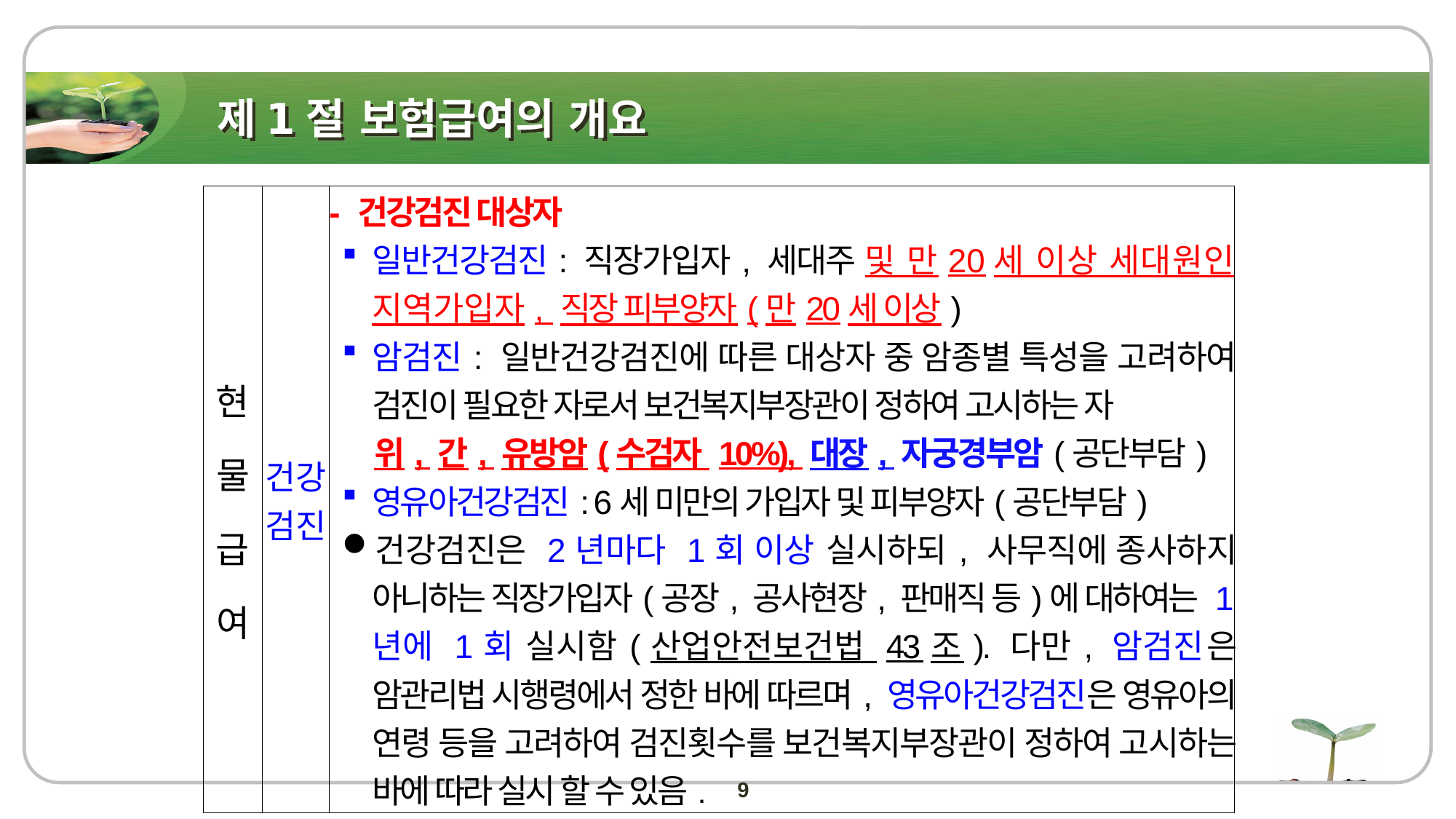

# 제1절 보험급여의 개요
| 현물 급여 | 건강 검진 | - 건강검진 대상자 일반건강검진: 직장가입자, 세대주 및 만20세 이상 세대원인 지역가입자, 직장 피부양자(만20세 이상) 암검진: 일반건강검진에 따른 대상자 중 암종별 특성을 고려하여 검진이 필요한 자로서 보건복지부장관이 정하여 고시하는 자 위, 간, 유방암(수검자 10%), 대장, 자궁경부암(공단부담) 영유아건강검진: 6세 미만의 가입자 및 피부양자(공단부담) 건강검진은 2년마다 1회 이상 실시하되, 사무직에 종사하지 아니하는 직장가입자(공장, 공사현장, 판매직 등)에 대하여는 1년에 1회 실시함(산업안전보건법 43조). 다만, 암검진은 암관리법 시행령에서 정한 바에 따르며, 영유아건강검진은 영유아의 연령 등을 고려하여 검진횟수를 보건복지부장관이 정하여 고시하는 바에 따라 실시 할 수 있음. |
| --- | --- | --- |
9